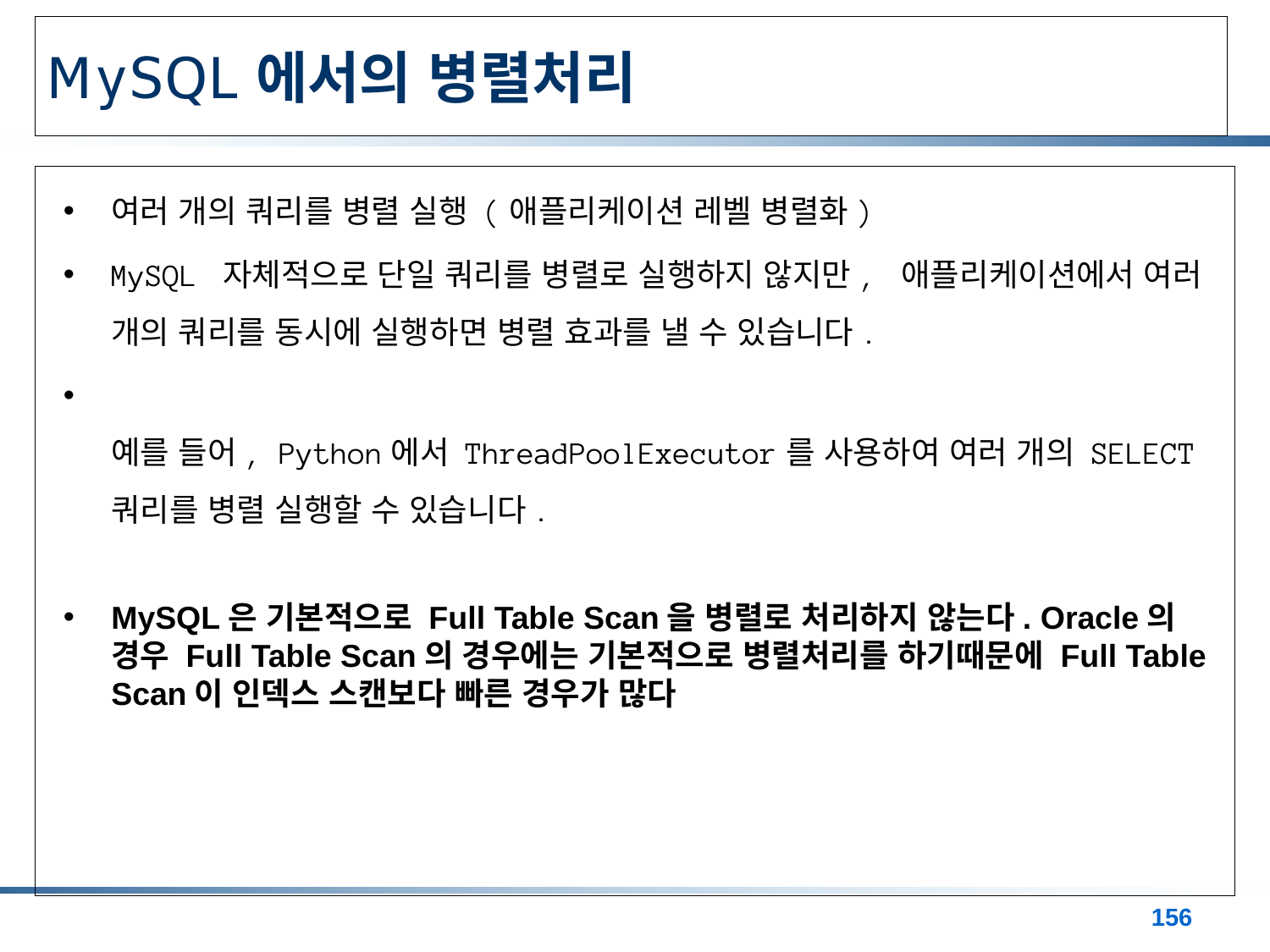

# MySQL에서의 병렬처리
여러 개의 쿼리를 병렬 실행 (애플리케이션 레벨 병렬화)
MySQL 자체적으로 단일 쿼리를 병렬로 실행하지 않지만, 애플리케이션에서 여러 개의 쿼리를 동시에 실행하면 병렬 효과를 낼 수 있습니다.
예를 들어, Python에서 ThreadPoolExecutor를 사용하여 여러 개의 SELECT 쿼리를 병렬 실행할 수 있습니다.

MySQL은 기본적으로 Full Table Scan을 병렬로 처리하지 않는다. Oracle의 경우 Full Table Scan의 경우에는 기본적으로 병렬처리를 하기때문에 Full Table Scan이 인덱스 스캔보다 빠른 경우가 많다